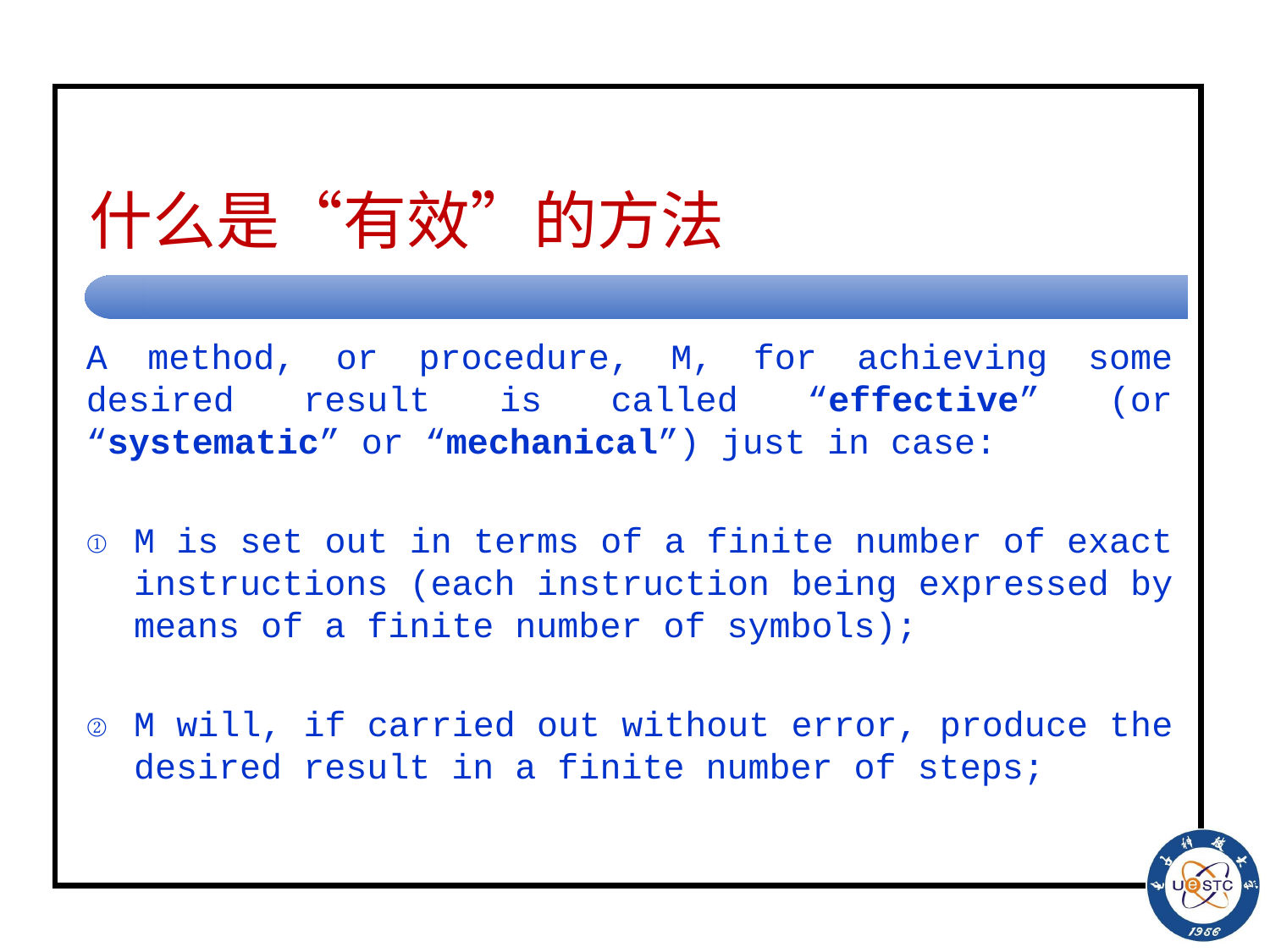

# 什么是“有效”的方法
A method, or procedure, M, for achieving some desired result is called “effective” (or “systematic” or “mechanical”) just in case:

M is set out in terms of a finite number of exact instructions (each instruction being expressed by means of a finite number of symbols);

M will, if carried out without error, produce the desired result in a finite number of steps;